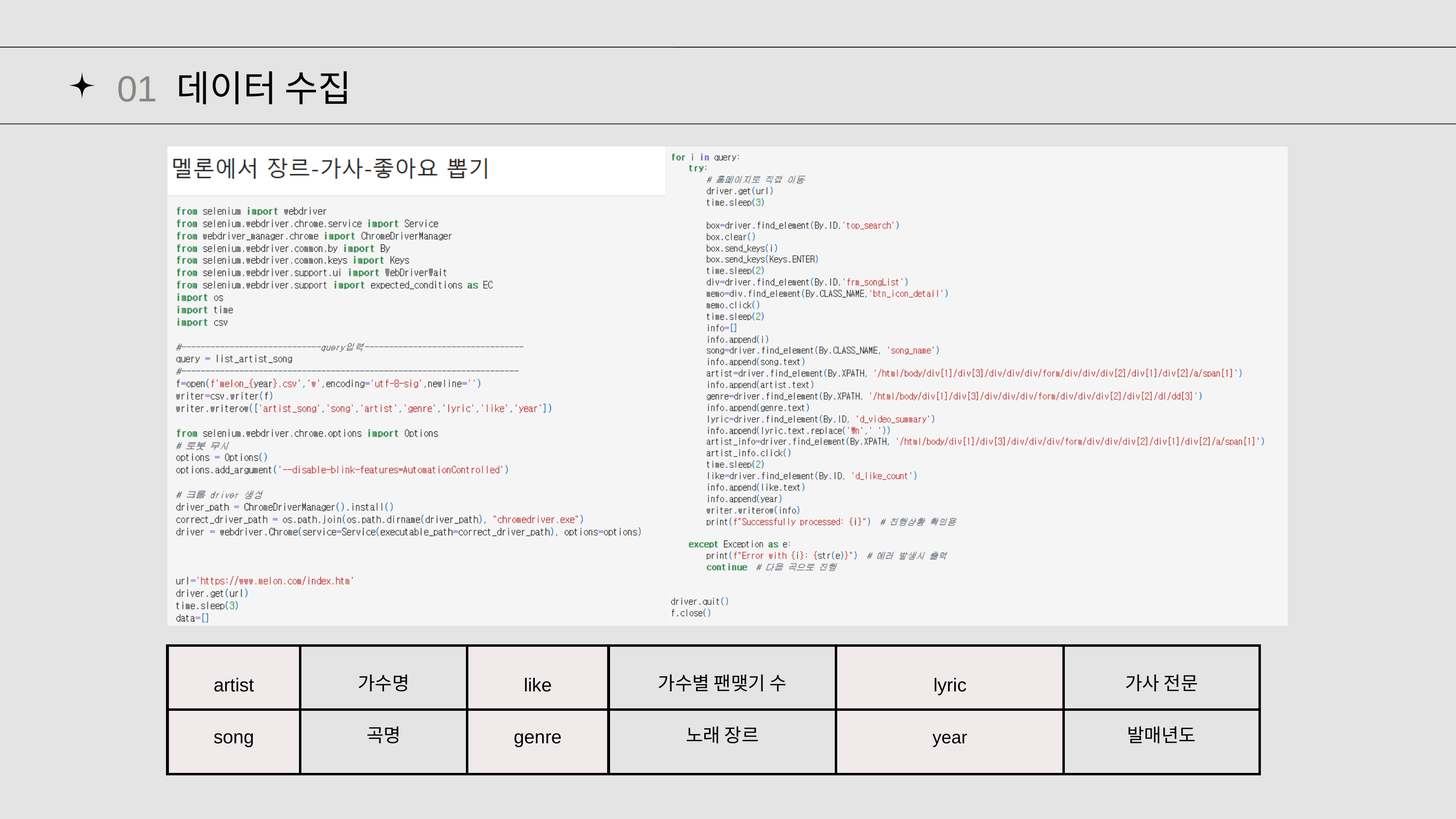

01 데이터 수집

| artist | 가수명 | like | 가수별 팬맺기 수 | lyric | 가사 전문 |
| --- | --- | --- | --- | --- | --- |
| song | 곡명 | genre | 노래 장르 | year | 발매년도 |